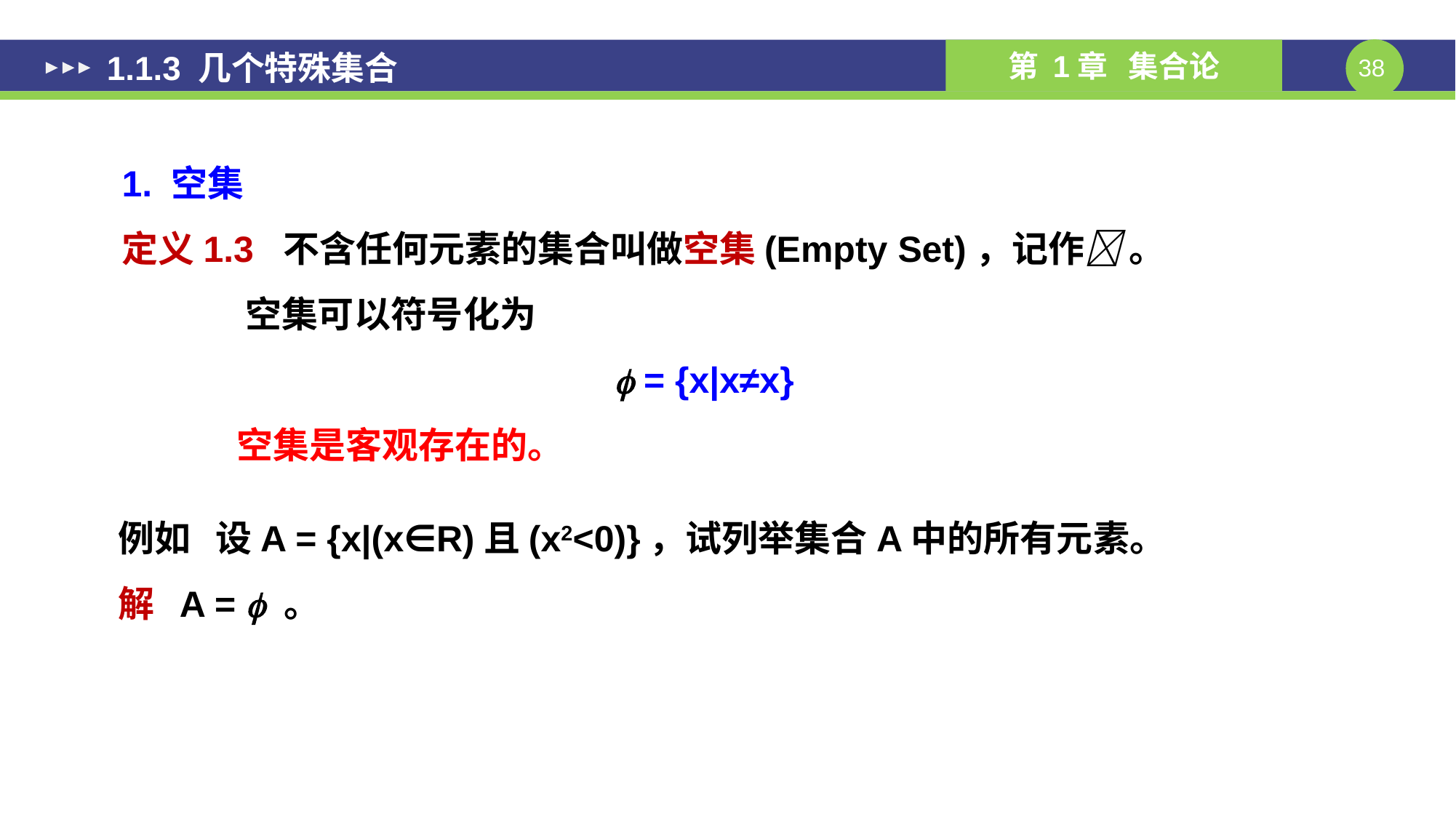

1.1.3 几个特殊集合
1. 空集
定义1.3  不含任何元素的集合叫做空集(Empty Set)，记作φ 。
              空集可以符号化为
 φ = {x|x≠x}
             空集是客观存在的。
例如   设A = {x|(x∈R)且(x2<0)}，试列举集合A中的所有元素。
解  A = φ 。